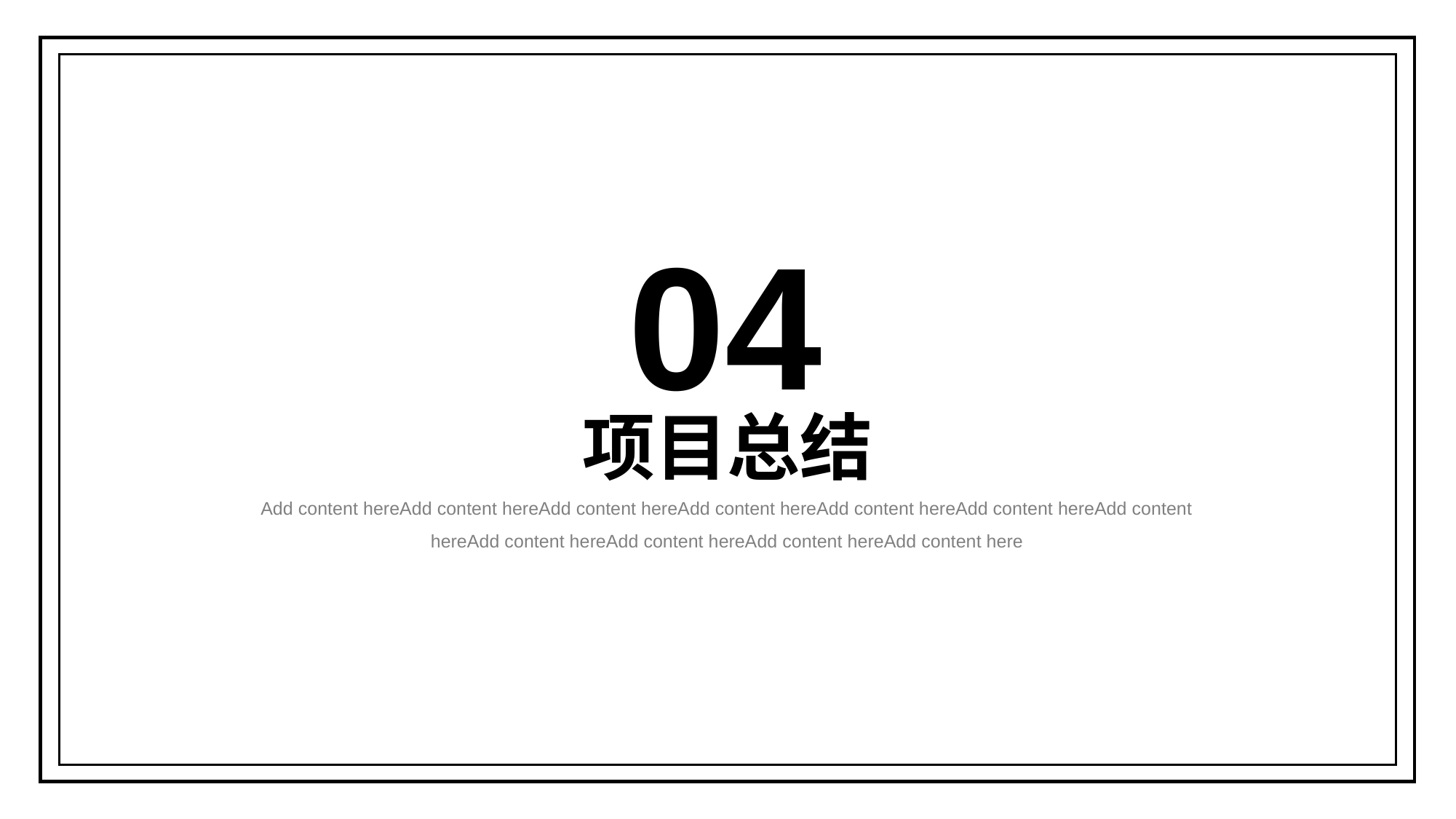

04
项目总结
Add content hereAdd content hereAdd content hereAdd content hereAdd content hereAdd content hereAdd content hereAdd content hereAdd content hereAdd content hereAdd content here